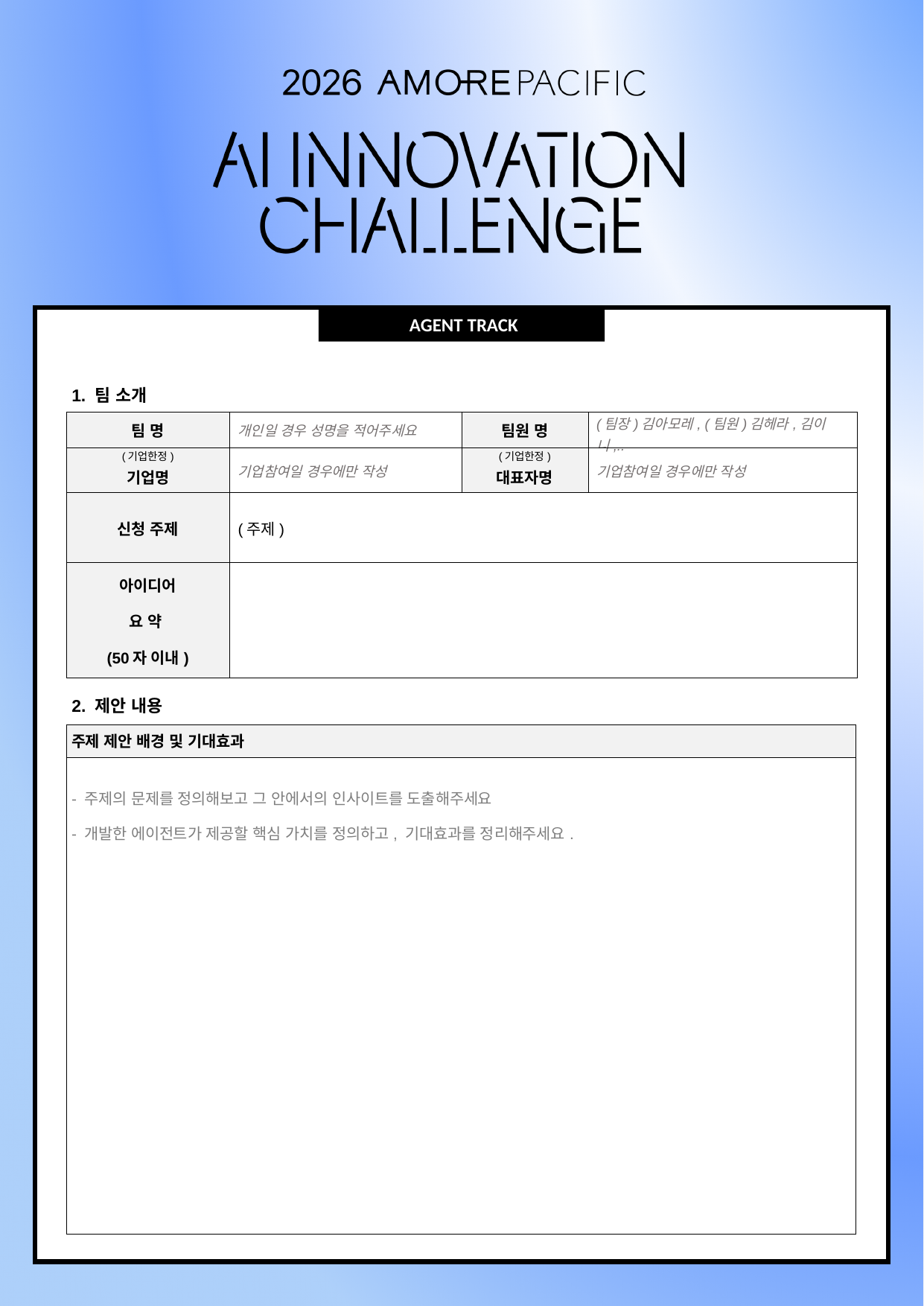

AGENT TRACK

1. 팀 소개
| 팀 명 | 개인일 경우 성명을 적어주세요 | 팀원 명 | (팀장)김아모레, (팀원)김헤라,김이니,.. |
| --- | --- | --- | --- |
| (기업한정) 기업명 | 기업참여일 경우에만 작성 | (기업한정) 대표자명 | 기업참여일 경우에만 작성 |
| 신청 주제 | (주제) |  |  |
| 아이디어 요 약 (50자 이내) |  |  |  |
2. 제안 내용
| 주제 제안 배경 및 기대효과 |
| --- |
| - 주제의 문제를 정의해보고 그 안에서의 인사이트를 도출해주세요 - 개발한 에이전트가 제공할 핵심 가치를 정의하고, 기대효과를 정리해주세요. |